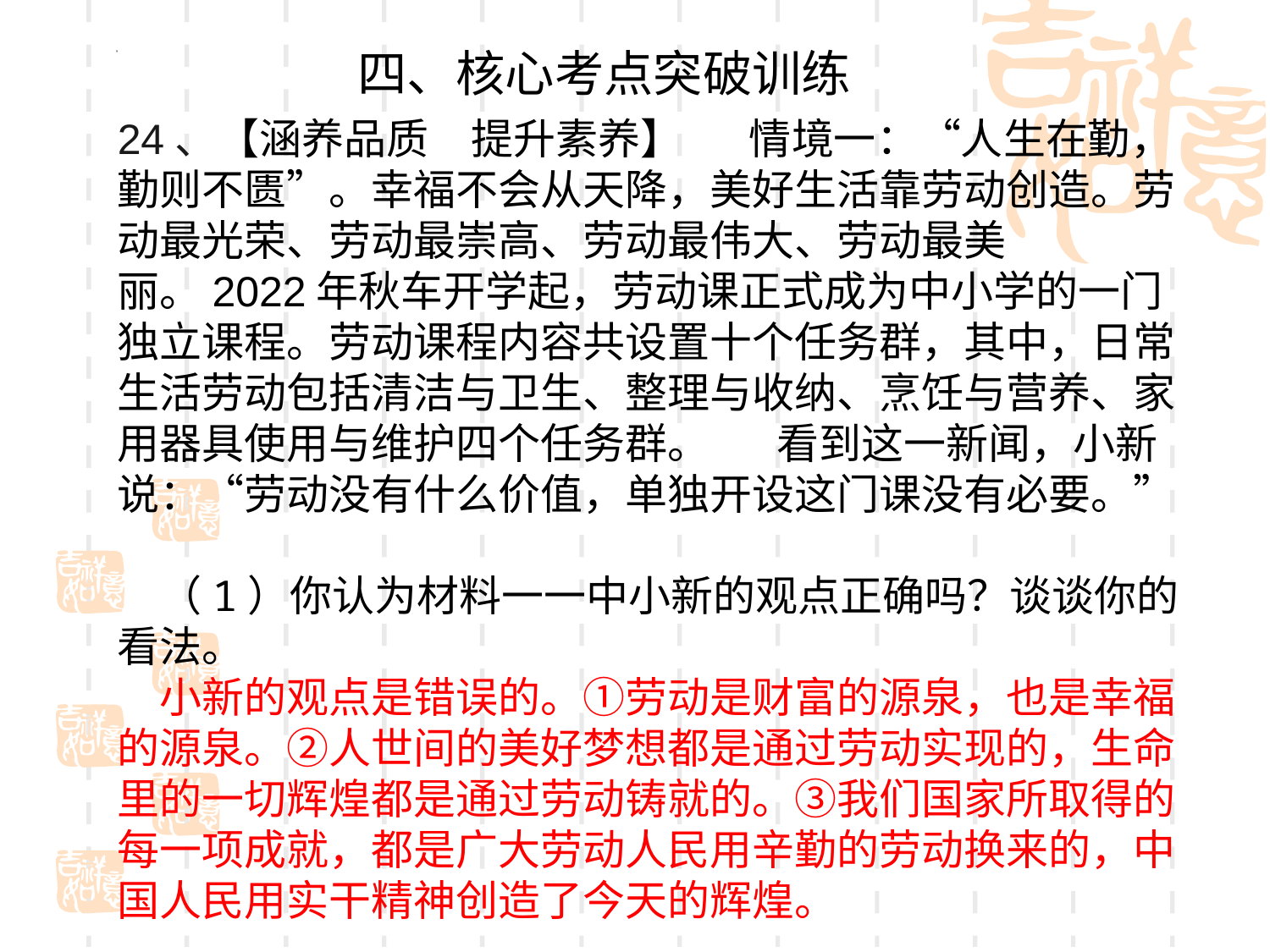

四、核心考点突破训练
24、【涵养品质　提升素养】       情境一：“人生在勤，勤则不匮”。幸福不会从天降，美好生活靠劳动创造。劳动最光荣、劳动最崇高、劳动最伟大、劳动最美丽。2022年秋车开学起，劳动课正式成为中小学的一门独立课程。劳动课程内容共设置十个任务群，其中，日常生活劳动包括清洁与卫生、整理与收纳、烹饪与营养、家用器具使用与维护四个任务群。       看到这一新闻，小新说：“劳动没有什么价值，单独开设这门课没有必要。”

（1）你认为材料一一中小新的观点正确吗？谈谈你的看法。
小新的观点是错误的。①劳动是财富的源泉，也是幸福的源泉。②人世间的美好梦想都是通过劳动实现的，生命里的一切辉煌都是通过劳动铸就的。③我们国家所取得的每一项成就，都是广大劳动人民用辛勤的劳动换来的，中国人民用实干精神创造了今天的辉煌。